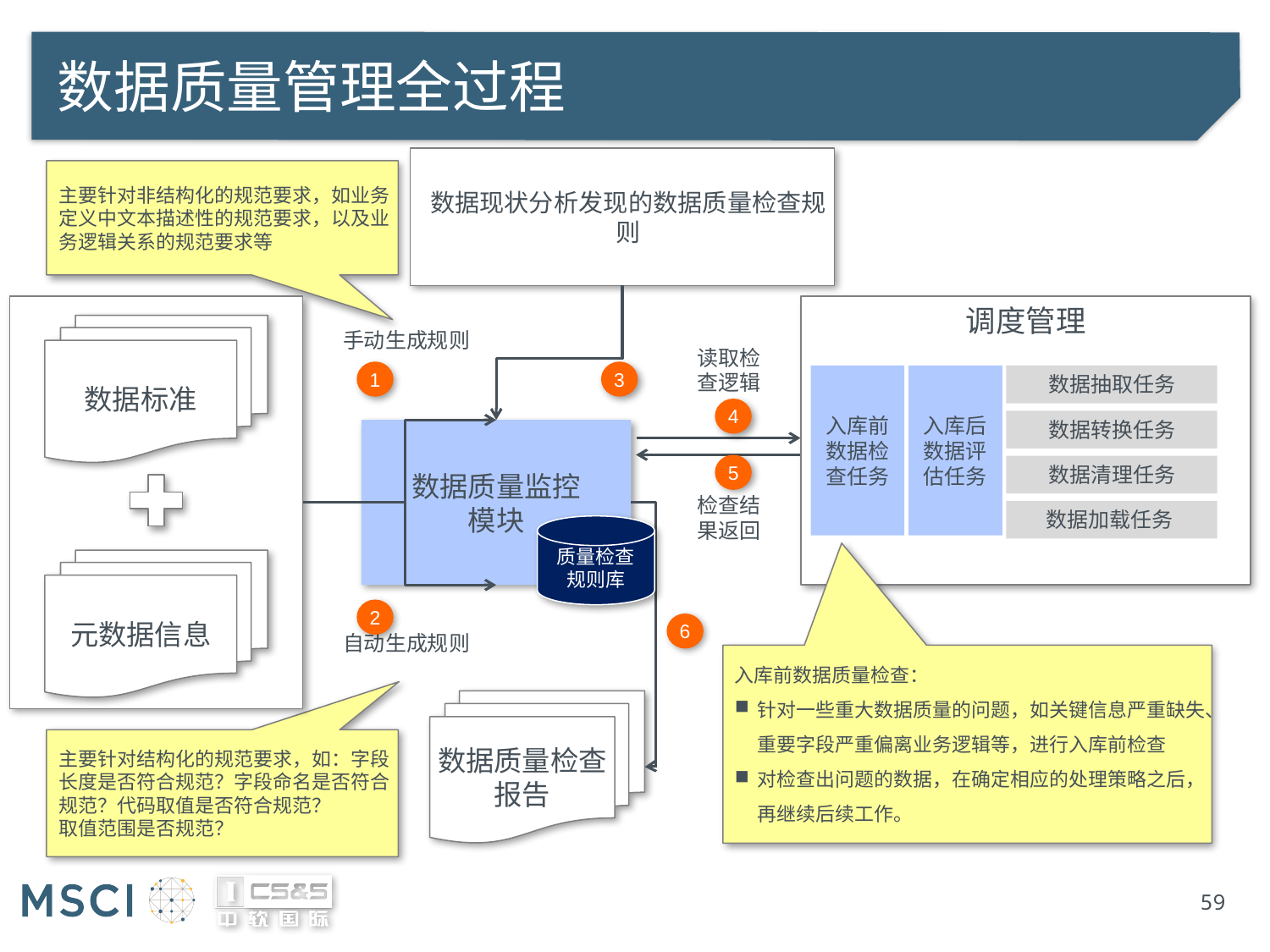

# 数据质量管理全过程
数据现状分析发现的数据质量检查规则
主要针对非结构化的规范要求，如业务定义中文本描述性的规范要求，以及业务逻辑关系的规范要求等
调度管理

数据标准

元数据信息
手动生成规则
读取检查逻辑
1
3
入库后数据评估任务
入库前数据检查任务
数据抽取任务
4
数据转换任务
数据质量监控
模块
5
数据清理任务
检查结果返回
数据加载任务
质量检查
规则库
2
6
自动生成规则
入库前数据质量检查：
针对一些重大数据质量的问题，如关键信息严重缺失、重要字段严重偏离业务逻辑等，进行入库前检查
对检查出问题的数据，在确定相应的处理策略之后，再继续后续工作。
数据质量检查报告
主要针对结构化的规范要求，如：字段长度是否符合规范？字段命名是否符合规范？代码取值是否符合规范？
取值范围是否规范？
59